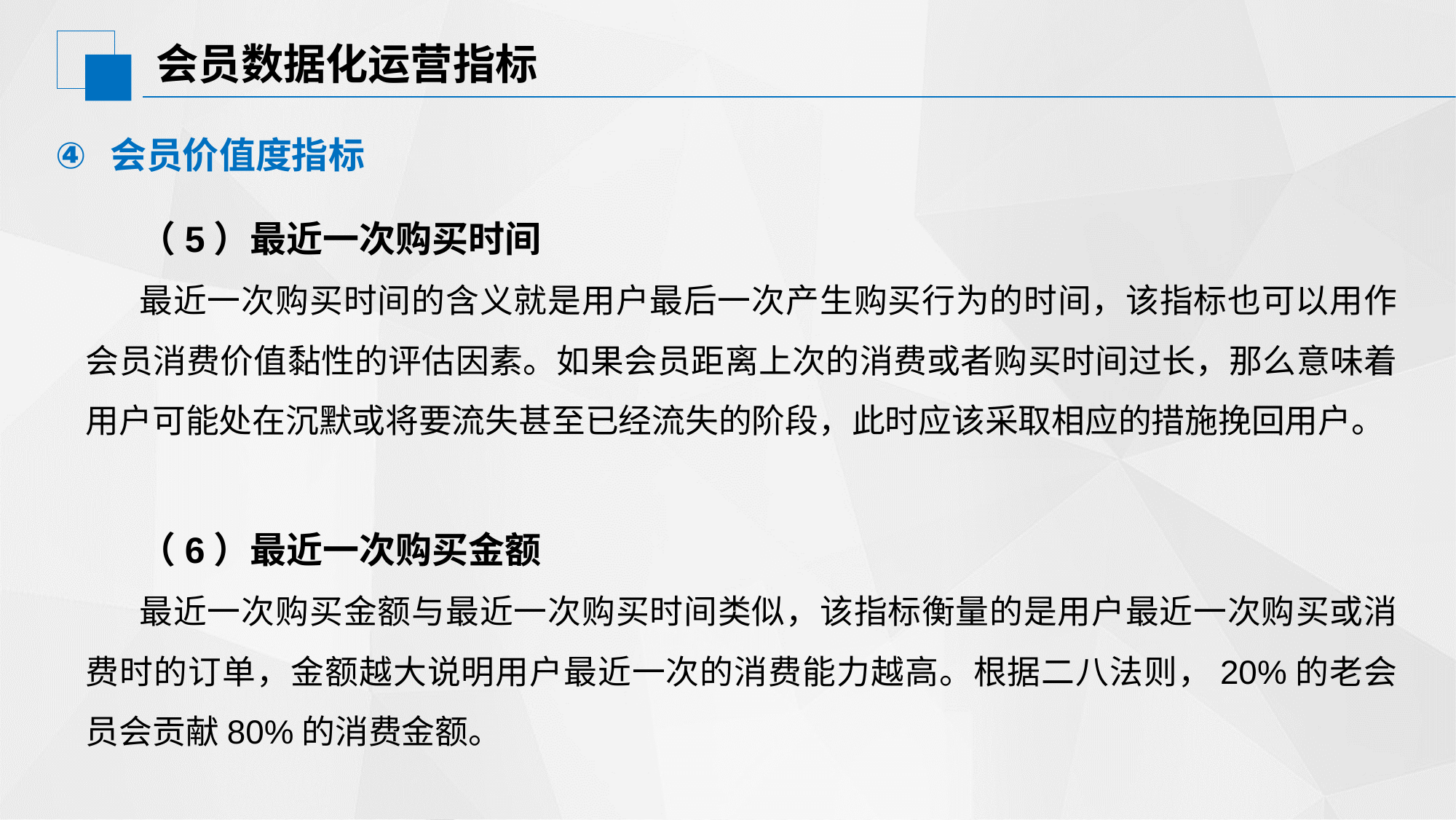

# 会员数据化运营指标
会员价值度指标
（5）最近一次购买时间
最近一次购买时间的含义就是用户最后一次产生购买行为的时间，该指标也可以用作会员消费价值黏性的评估因素。如果会员距离上次的消费或者购买时间过长，那么意味着用户可能处在沉默或将要流失甚至已经流失的阶段，此时应该采取相应的措施挽回用户。

（6）最近一次购买金额
最近一次购买金额与最近一次购买时间类似，该指标衡量的是用户最近一次购买或消费时的订单，金额越大说明用户最近一次的消费能力越高。根据二八法则，20%的老会员会贡献80%的消费金额。